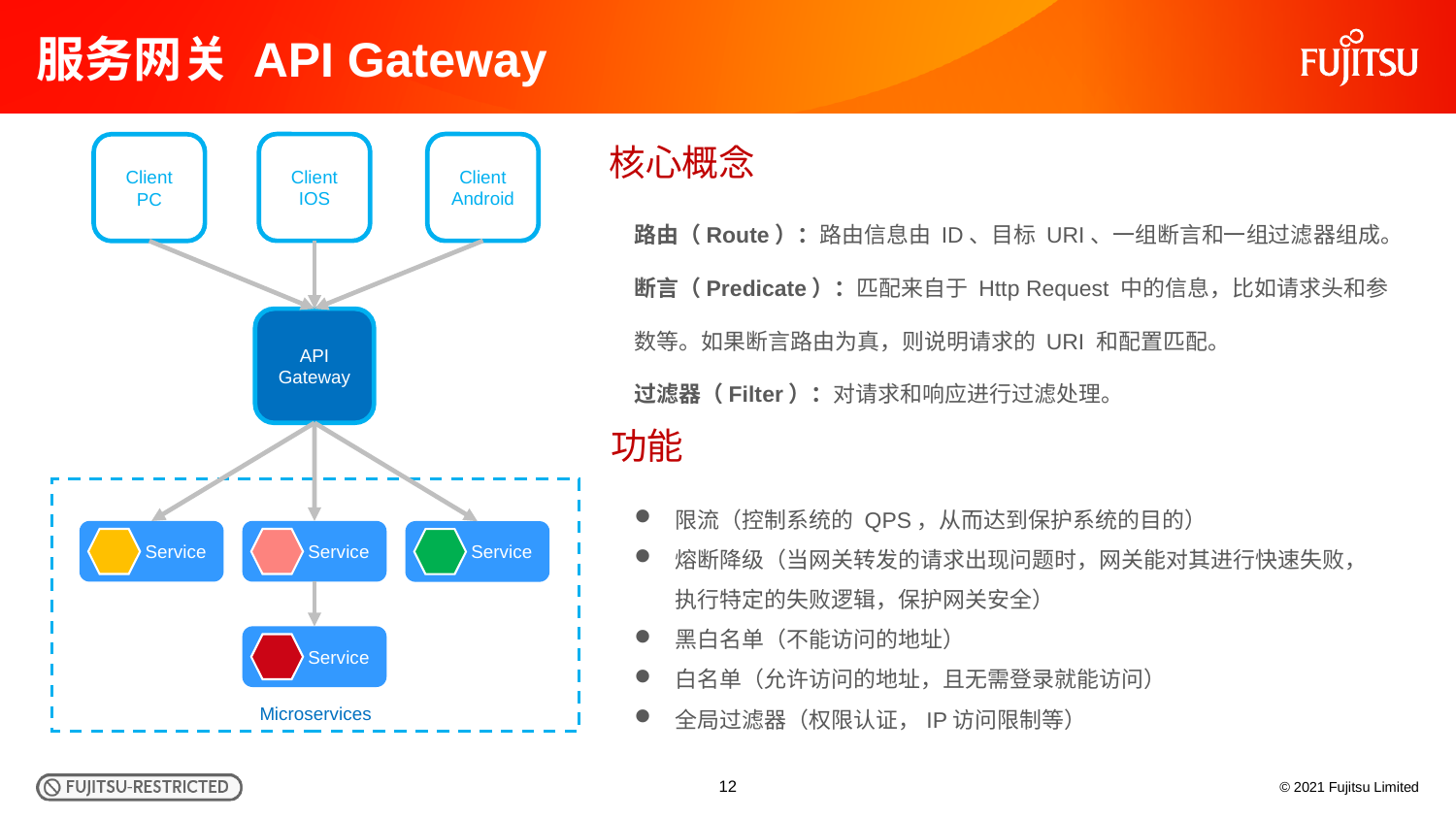

# 服务网关 API Gateway
Client
IOS
Client
Android
Client
PC
API
Gateway
Microservices
Service
Service
Service

Service

核心概念
路由（Route）：路由信息由 ID、目标 URI、一组断言和一组过滤器组成。
断言（Predicate）：匹配来自于 Http Request 中的信息，比如请求头和参数等。如果断言路由为真，则说明请求的 URI 和配置匹配。
过滤器（Filter）：对请求和响应进行过滤处理。
功能
限流（控制系统的 QPS，从而达到保护系统的目的）
熔断降级（当网关转发的请求出现问题时，网关能对其进行快速失败，执行特定的失败逻辑，保护网关安全）
黑白名单（不能访问的地址）
白名单（允许访问的地址，且无需登录就能访问）
全局过滤器（权限认证，IP访问限制等）
12
© 2021 Fujitsu Limited